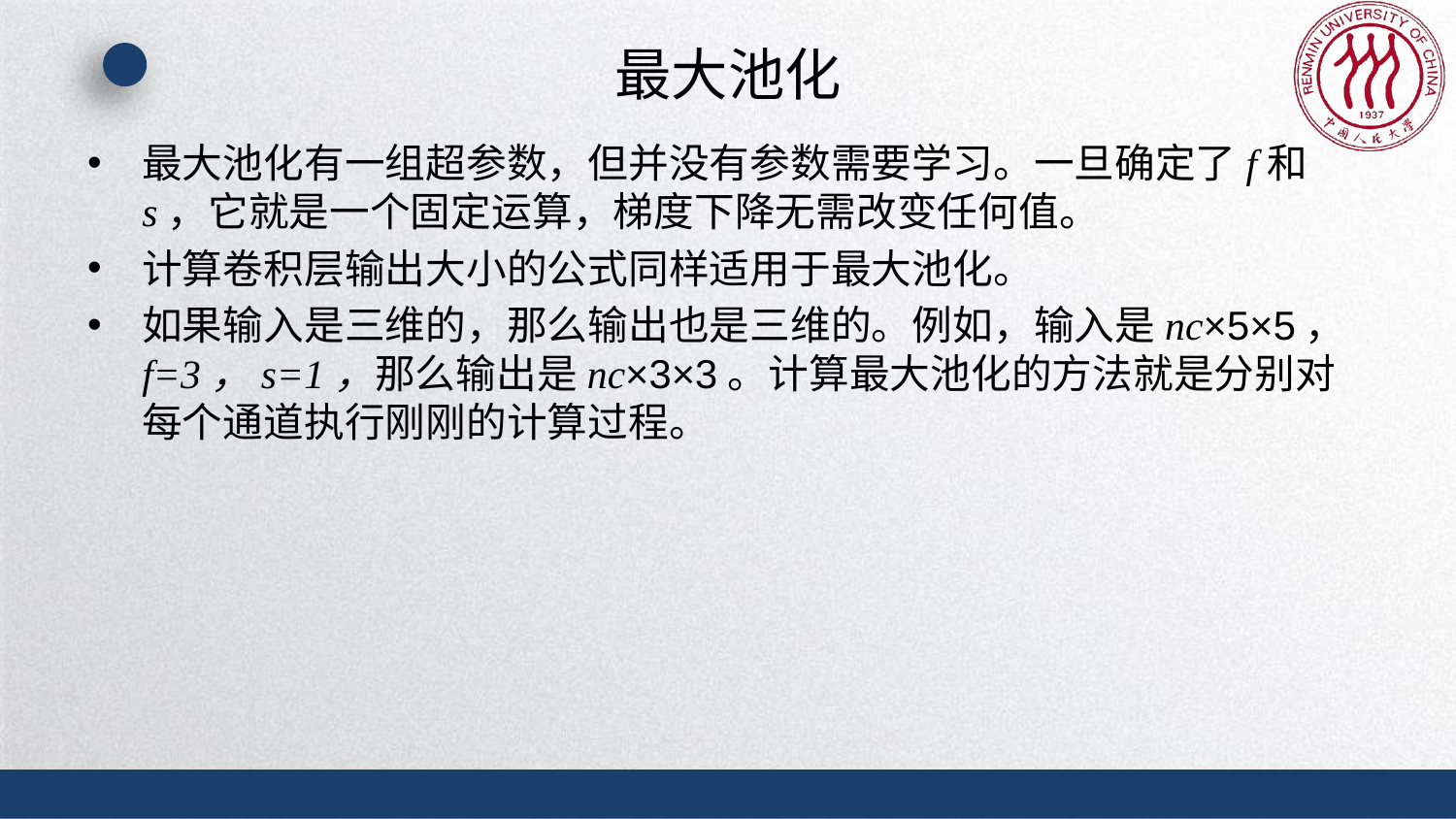

# 最大池化
最大池化有一组超参数，但并没有参数需要学习。一旦确定了f和s，它就是一个固定运算，梯度下降无需改变任何值。
计算卷积层输出大小的公式同样适用于最大池化。
如果输入是三维的，那么输出也是三维的。例如，输入是nc×5×5， f=3，s=1，那么输出是nc×3×3。计算最大池化的方法就是分别对每个通道执行刚刚的计算过程。